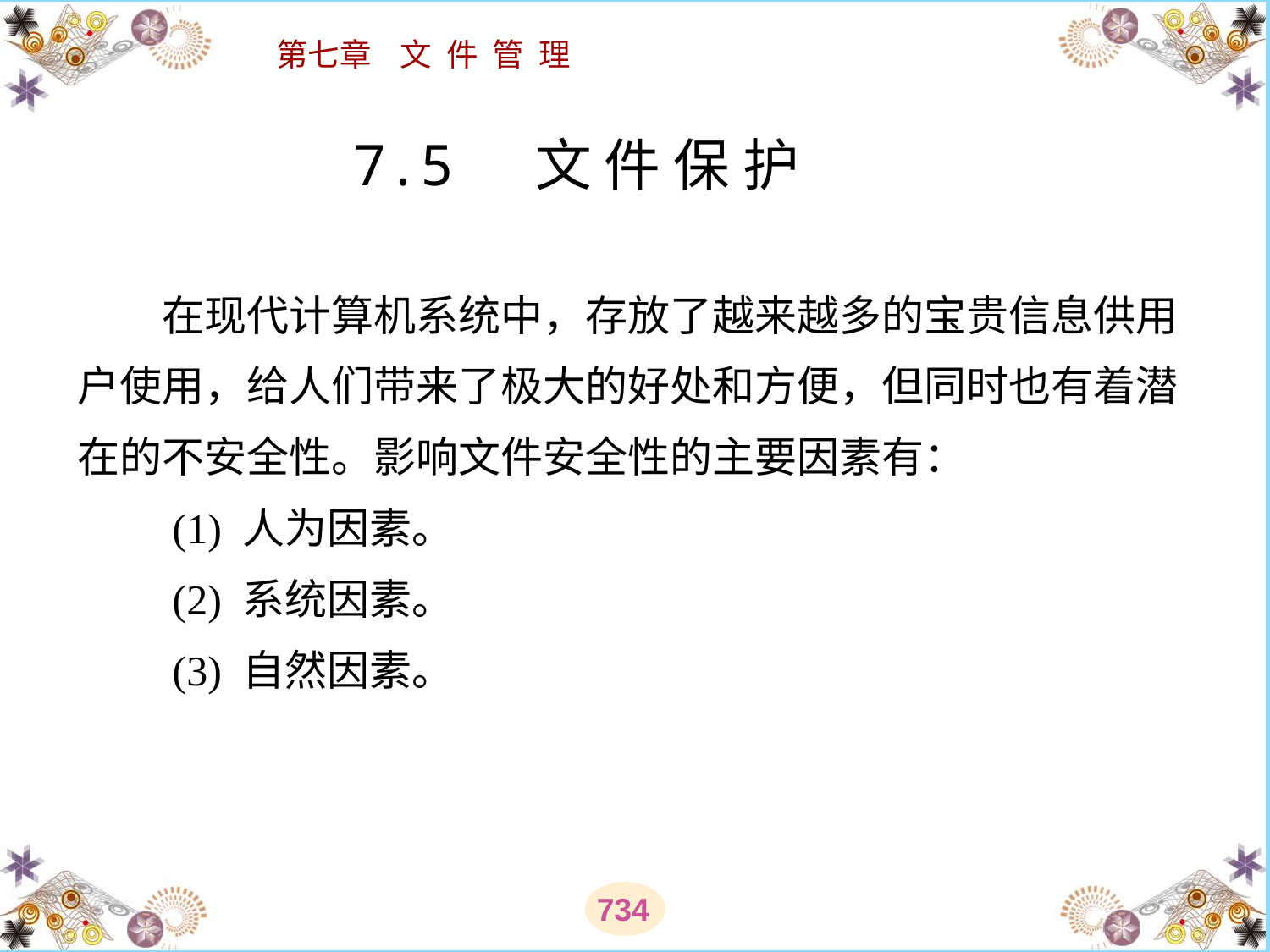

# 7.5  文 件 保 护 　　在现代计算机系统中，存放了越来越多的宝贵信息供用户使用，给人们带来了极大的好处和方便，但同时也有着潜在的不安全性。影响文件安全性的主要因素有： 　　(1) 人为因素。 　　(2) 系统因素。 　　(3) 自然因素。